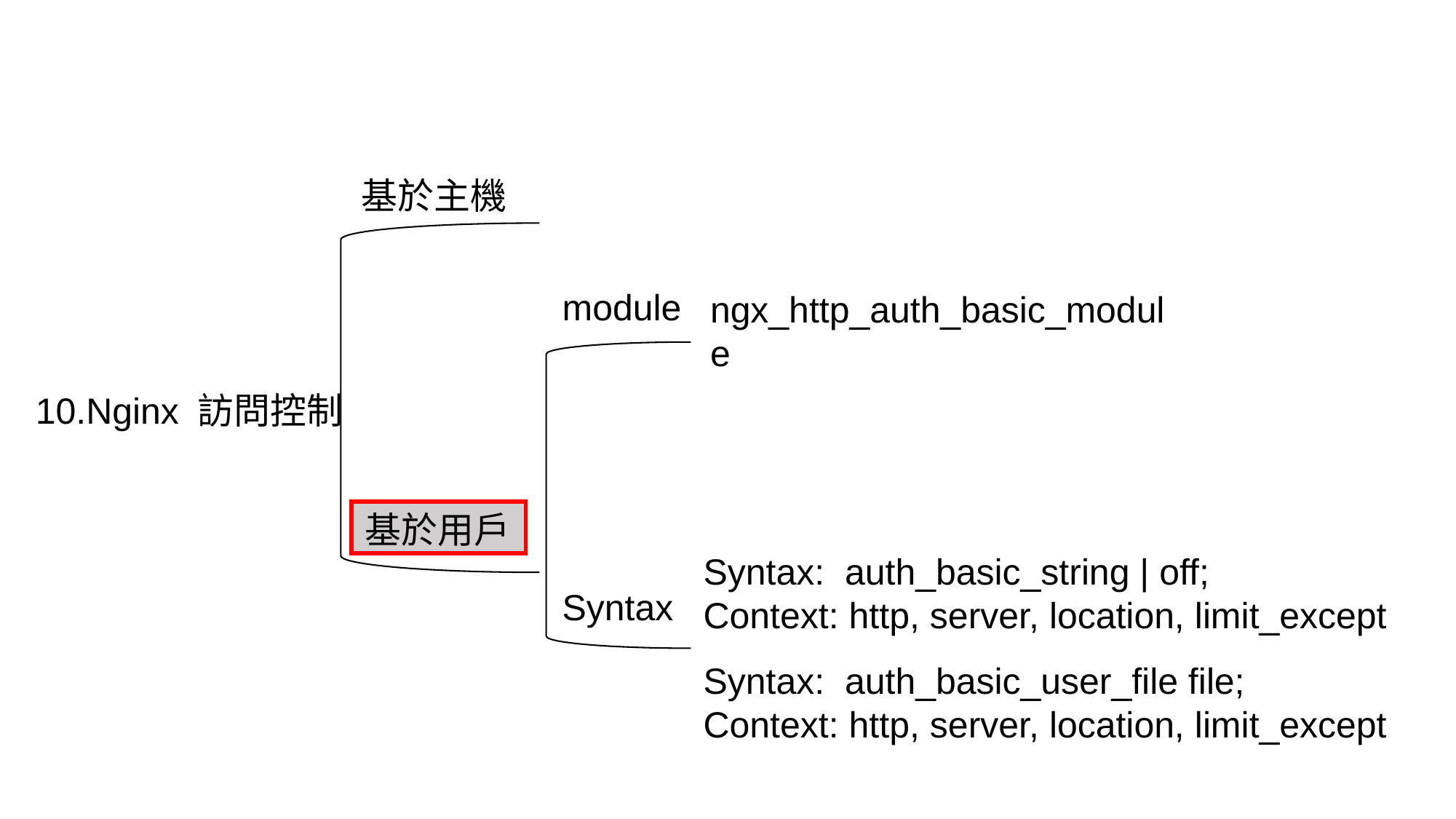

基於主機

module
ngx_http_auth_basic_module

10.Nginx 訪問控制
基於用戶

Syntax:  auth_basic_string | off;
Context: http, server, location, limit_except
Syntax
Syntax:  auth_basic_user_file file;
Context: http, server, location, limit_except